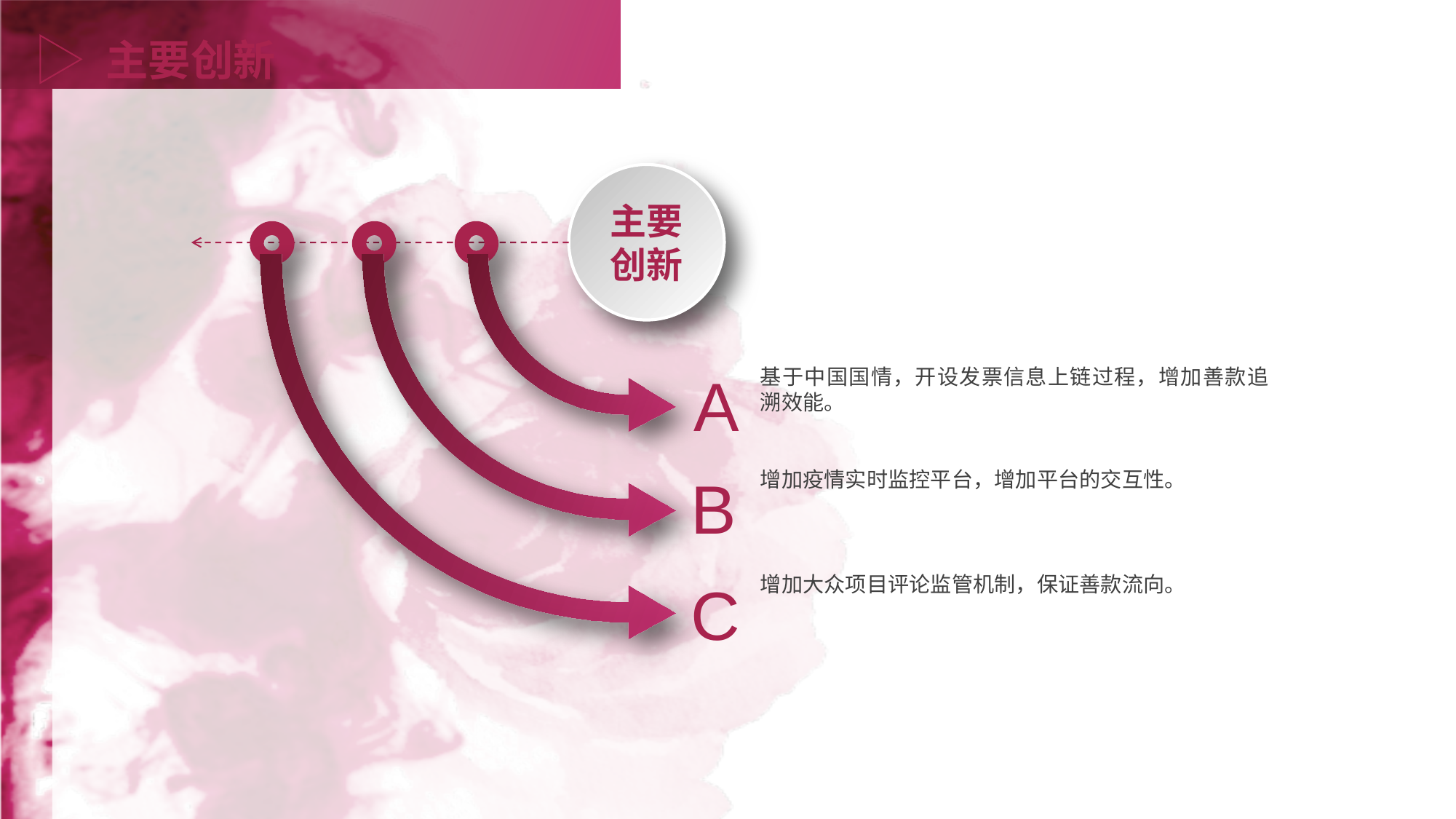

主要创新

主要创新

A
基于中国国情，开设发票信息上链过程，增加善款追溯效能。
B
增加疫情实时监控平台，增加平台的交互性。
增加大众项目评论监管机制，保证善款流向。
C